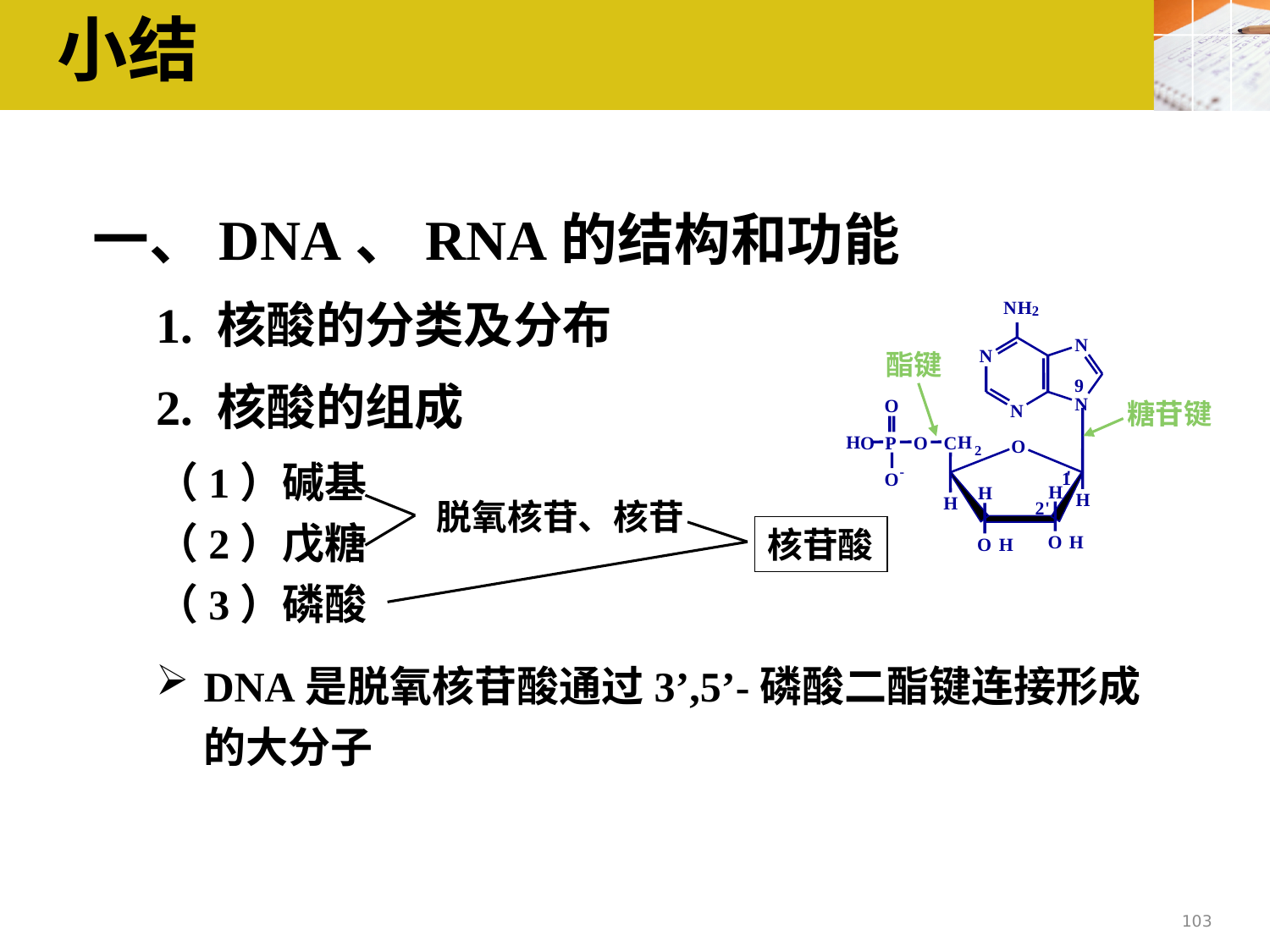

小结
一、DNA、RNA的结构和功能
1. 核酸的分类及分布
2. 核酸的组成
（1）碱基
（2）戊糖
（3）磷酸
DNA是脱氧核苷酸通过3’,5’-磷酸二酯键连接形成的大分子
N
H
2

N

酯键

N

9

糖苷键

N
O
N

H
H
O
P
O
C
O

2

-
'
1
O

H
H
H
H
2
'

O
H
O
H
脱氧核苷、核苷
核苷酸
103